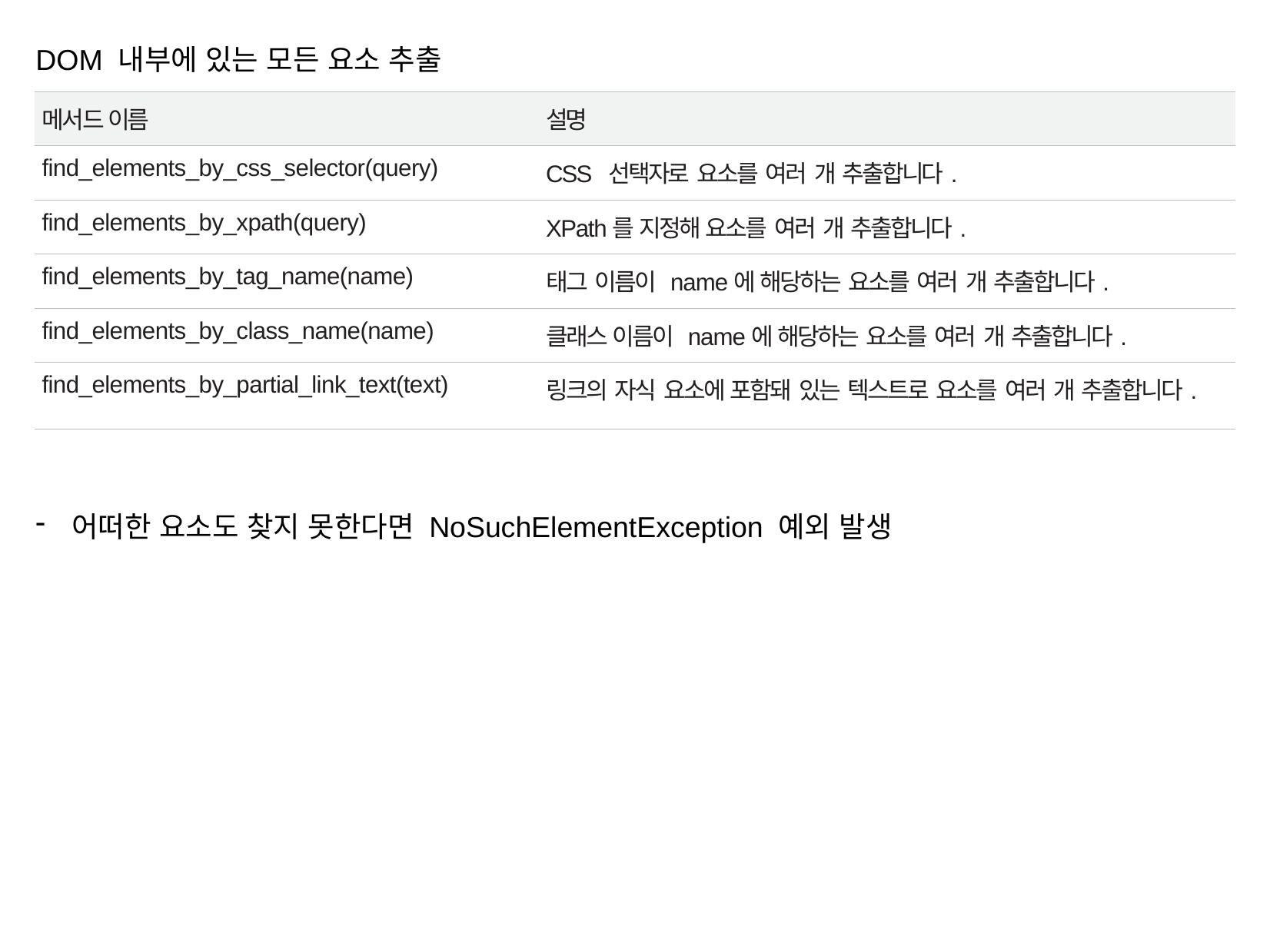

DOM 내부에 있는 모든 요소 추출

어떠한 요소도 찾지 못한다면 NoSuchElementException 예외 발생
| 메서드 이름 | 설명 |
| --- | --- |
| find\_elements\_by\_css\_selector(query) | CSS 선택자로 요소를 여러 개 추출합니다. |
| find\_elements\_by\_xpath(query) | XPath를 지정해 요소를 여러 개 추출합니다. |
| find\_elements\_by\_tag\_name(name) | 태그 이름이 name에 해당하는 요소를 여러 개 추출합니다. |
| find\_elements\_by\_class\_name(name) | 클래스 이름이 name에 해당하는 요소를 여러 개 추출합니다. |
| find\_elements\_by\_partial\_link\_text(text) | 링크의 자식 요소에 포함돼 있는 텍스트로 요소를 여러 개 추출합니다. |